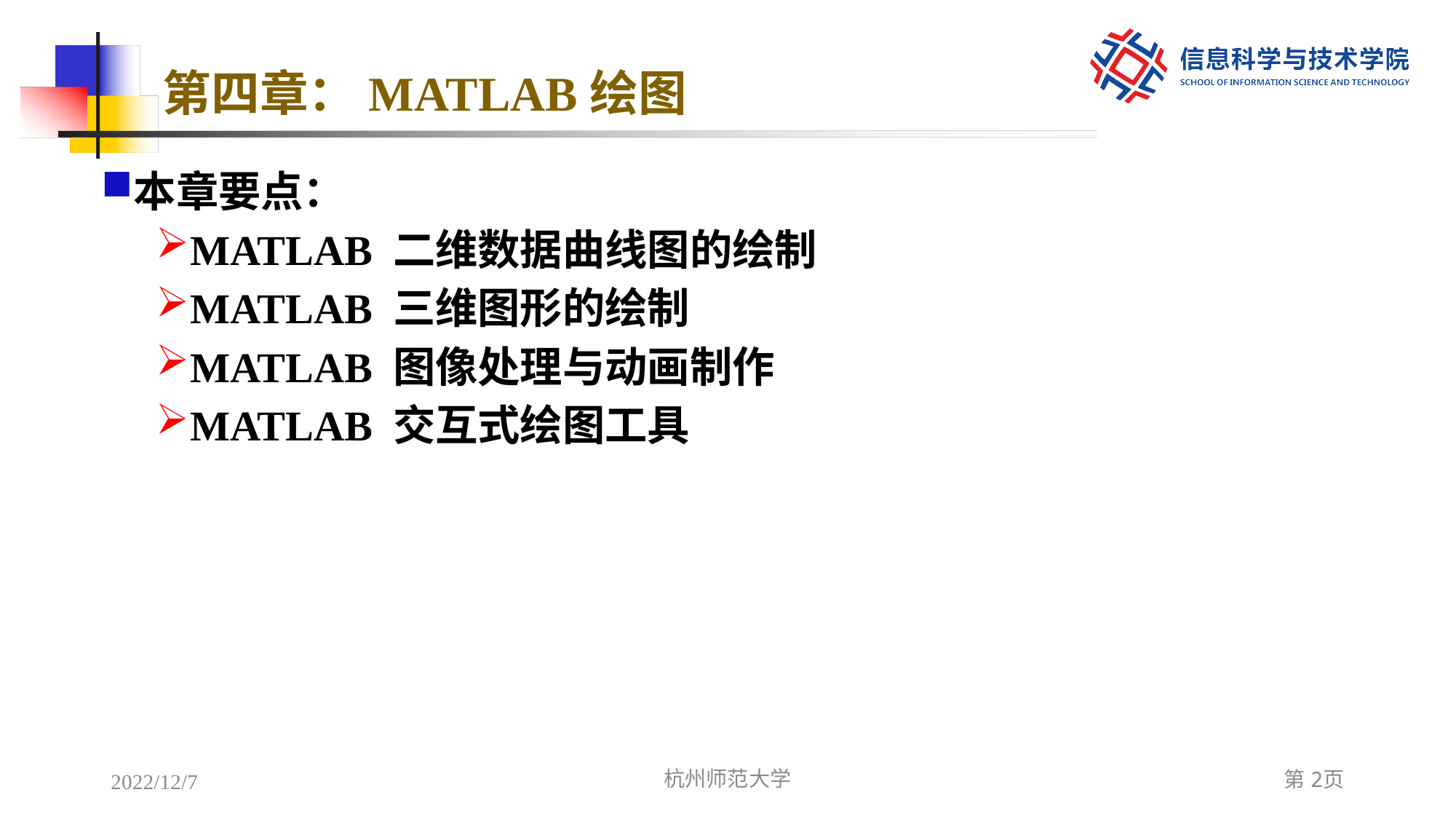

# 第四章：MATLAB绘图
本章要点：
MATLAB 二维数据曲线图的绘制
MATLAB 三维图形的绘制
MATLAB 图像处理与动画制作
MATLAB 交互式绘图工具
2022/12/7
杭州师范大学
第2页